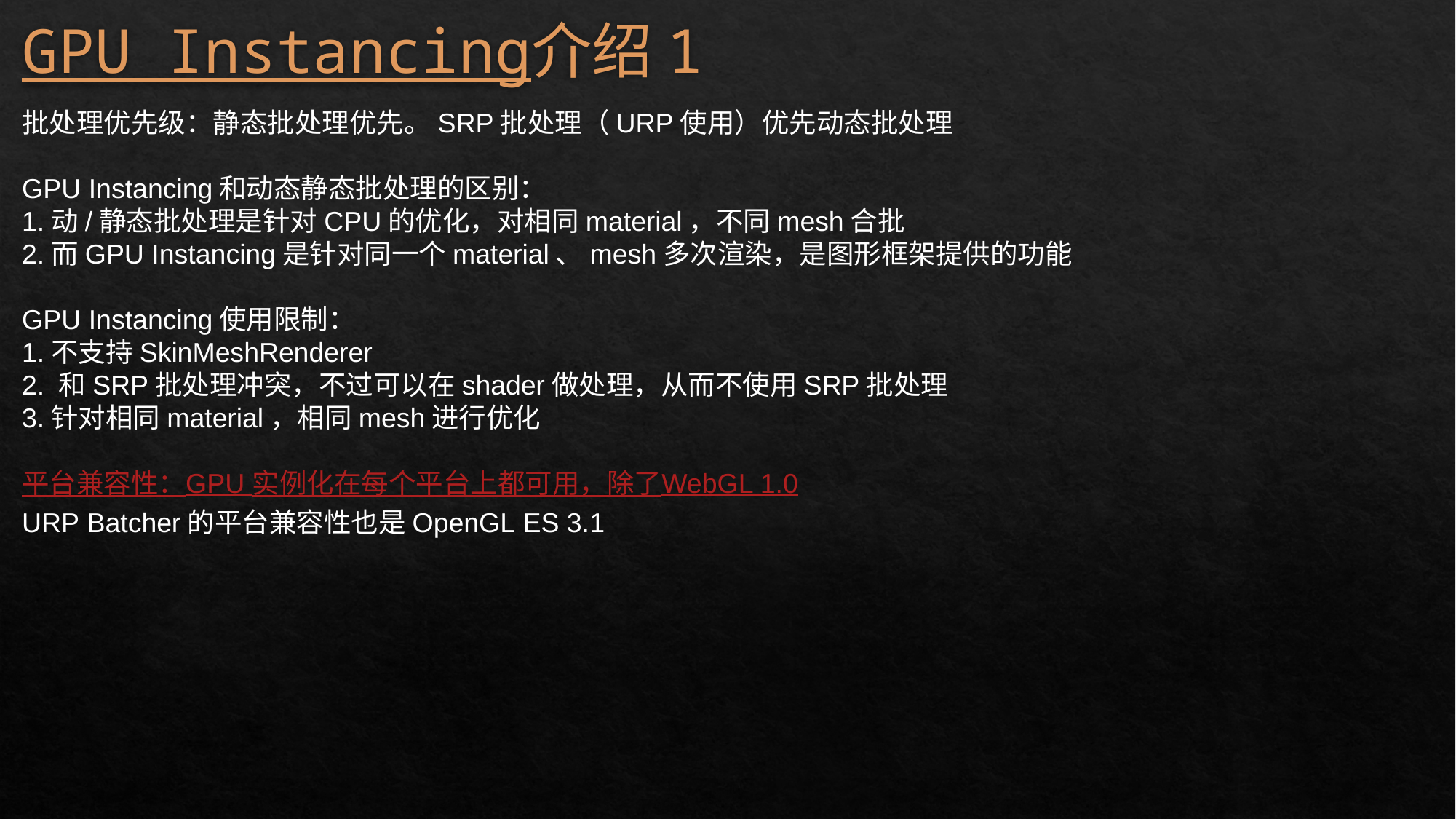

# GPU Instancing介绍1
批处理优先级：静态批处理优先。SRP批处理（URP使用）优先动态批处理

GPU Instancing和动态静态批处理的区别：
1.动/静态批处理是针对CPU的优化，对相同material，不同mesh合批
2.而GPU Instancing是针对同一个material、mesh多次渲染，是图形框架提供的功能

GPU Instancing使用限制：
1.不支持SkinMeshRenderer
2. 和SRP批处理冲突，不过可以在shader做处理，从而不使用SRP批处理
3.针对相同material，相同mesh进行优化

平台兼容性：GPU 实例化在每个平台上都可用，除了WebGL 1.0
URP Batcher的平台兼容性也是OpenGL ES 3.1